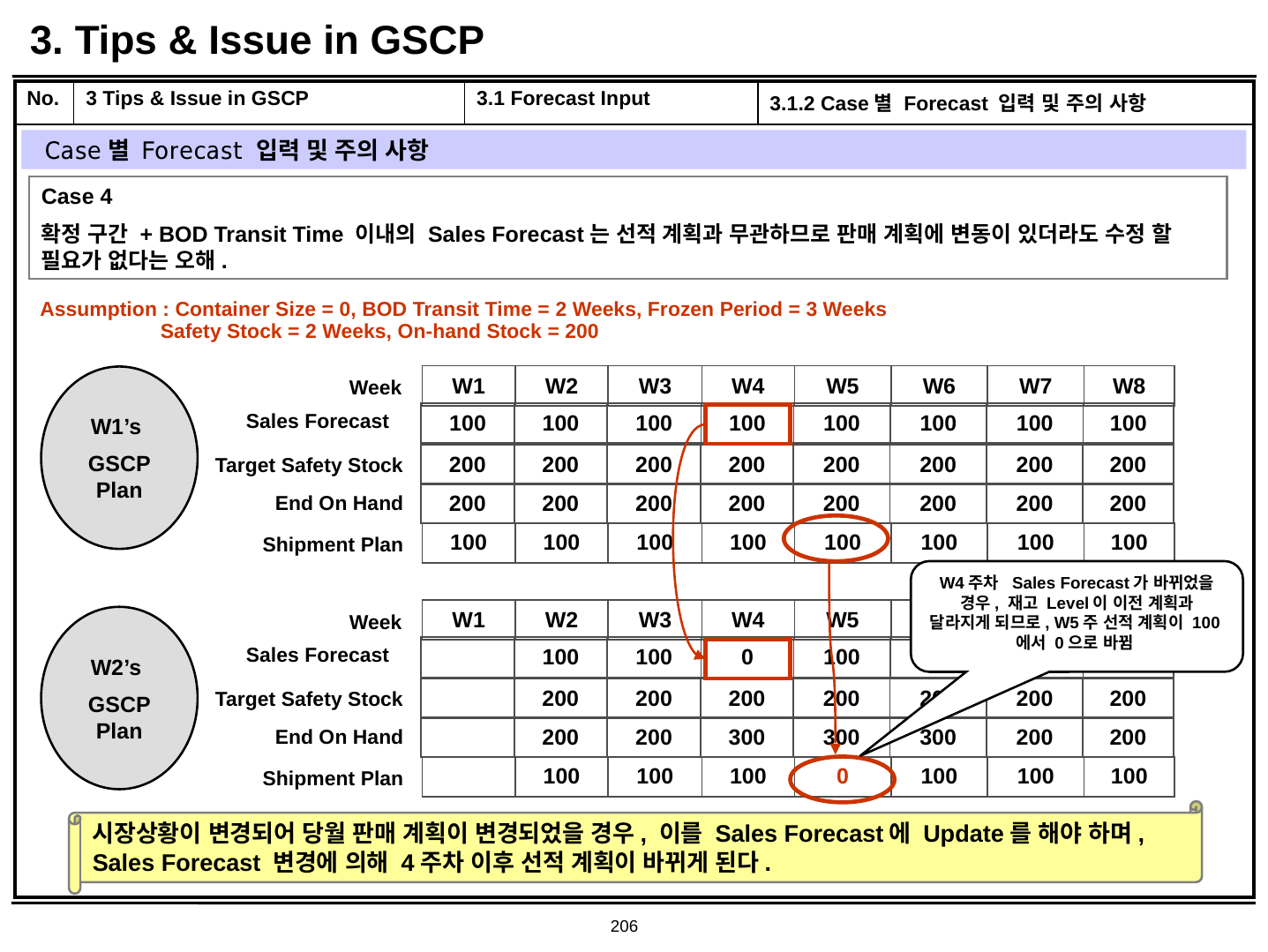

# 3. Tips & Issue in GSCP
| No. | 3 Tips & Issue in GSCP | 3.1 Forecast Input | 3.1.2 Case별 Forecast 입력 및 주의 사항 |
| --- | --- | --- | --- |
|  |  |  |  |
Case별 Forecast 입력 및 주의 사항
Case 4
확정 구간 + BOD Transit Time 이내의 Sales Forecast는 선적 계획과 무관하므로 판매 계획에 변동이 있더라도 수정 할 필요가 없다는 오해.
Assumption : Container Size = 0, BOD Transit Time = 2 Weeks, Frozen Period = 3 Weeks
                     Safety Stock = 2 Weeks, On-hand Stock = 200
| W1 | W2 | W3 | W4 | W5 | W6 | W7 | W8 |
| --- | --- | --- | --- | --- | --- | --- | --- |
W1’s
GSCP Plan
Week
Sales Forecast
| 100 | 100 | 100 | 100 | 100 | 100 | 100 | 100 |
| --- | --- | --- | --- | --- | --- | --- | --- |

| 200 | 200 | 200 | 200 | 200 | 200 | 200 | 200 |
| --- | --- | --- | --- | --- | --- | --- | --- |
Target Safety Stock
| 200 | 200 | 200 | 200 | 200 | 200 | 200 | 200 |
| --- | --- | --- | --- | --- | --- | --- | --- |
End On Hand

| 100 | 100 | 100 | 100 | 100 | 100 | 100 | 100 |
| --- | --- | --- | --- | --- | --- | --- | --- |
Shipment Plan
W4주차  Sales Forecast가 바뀌었을 경우, 재고 Level이 이전 계획과 달라지게 되므로, W5주 선적 계획이 100에서 0으로 바뀜
| W1 | W2 | W3 | W4 | W5 | W6 | W7 | W8 |
| --- | --- | --- | --- | --- | --- | --- | --- |
Week
W2’s
GSCP Plan
Sales Forecast
|  | 100 | 100 | 0 | 100 | 100 | 100 | 100 |
| --- | --- | --- | --- | --- | --- | --- | --- |

|  | 200 | 200 | 200 | 200 | 200 | 200 | 200 |
| --- | --- | --- | --- | --- | --- | --- | --- |
Target Safety Stock
|  | 200 | 200 | 300 | 300 | 300 | 200 | 200 |
| --- | --- | --- | --- | --- | --- | --- | --- |
End On Hand
|  | 100 | 100 | 100 | 0 | 100 | 100 | 100 |
| --- | --- | --- | --- | --- | --- | --- | --- |

Shipment Plan
시장상황이 변경되어 당월 판매 계획이 변경되었을 경우, 이를 Sales Forecast에 Update를 해야 하며, Sales Forecast 변경에 의해 4주차 이후 선적 계획이 바뀌게 된다.
206